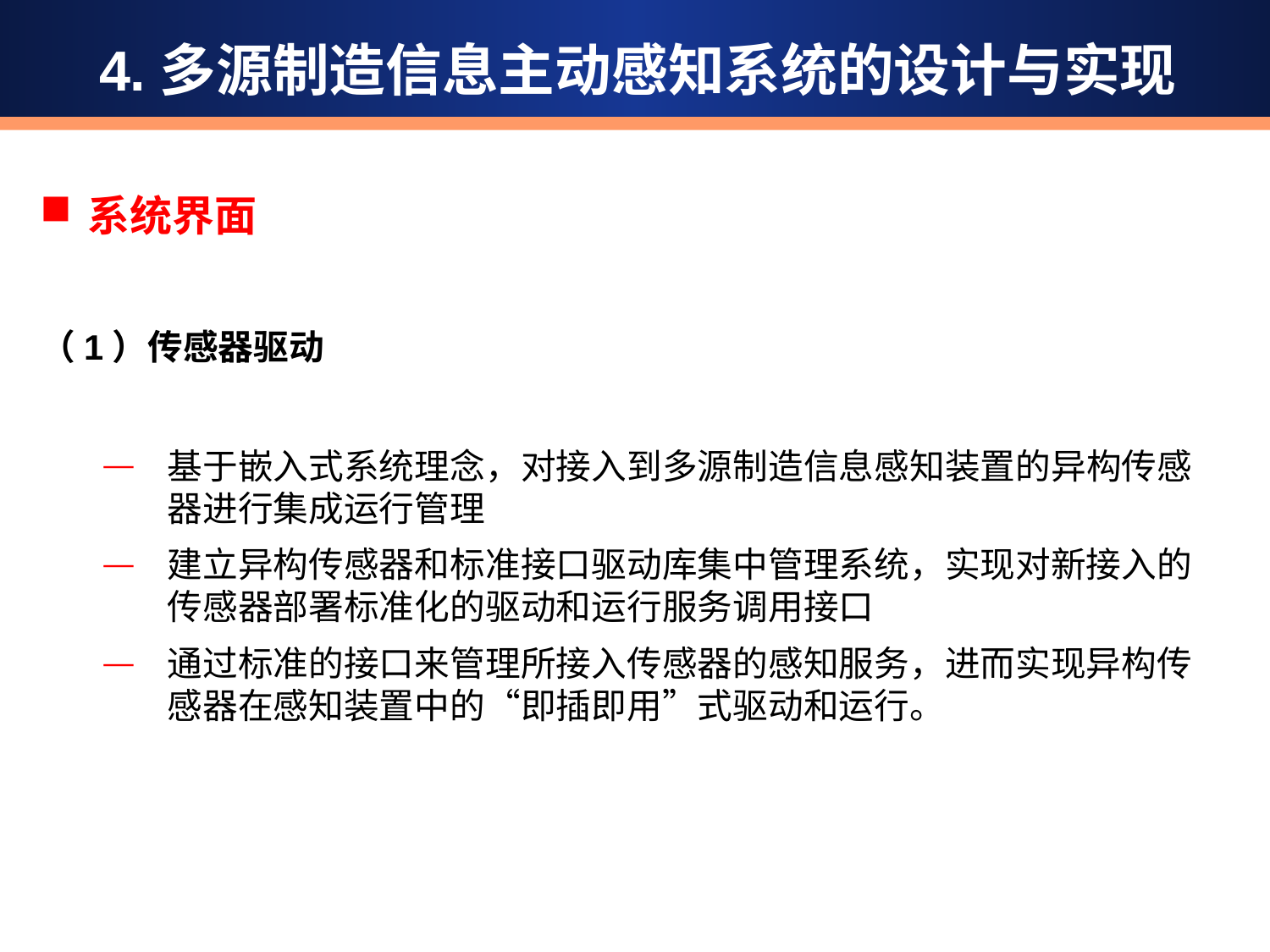

4.多源制造信息主动感知系统的设计与实现
系统界面

（1）传感器驱动

基于嵌入式系统理念，对接入到多源制造信息感知装置的异构传感器进行集成运行管理
建立异构传感器和标准接口驱动库集中管理系统，实现对新接入的传感器部署标准化的驱动和运行服务调用接口
通过标准的接口来管理所接入传感器的感知服务，进而实现异构传感器在感知装置中的“即插即用”式驱动和运行。